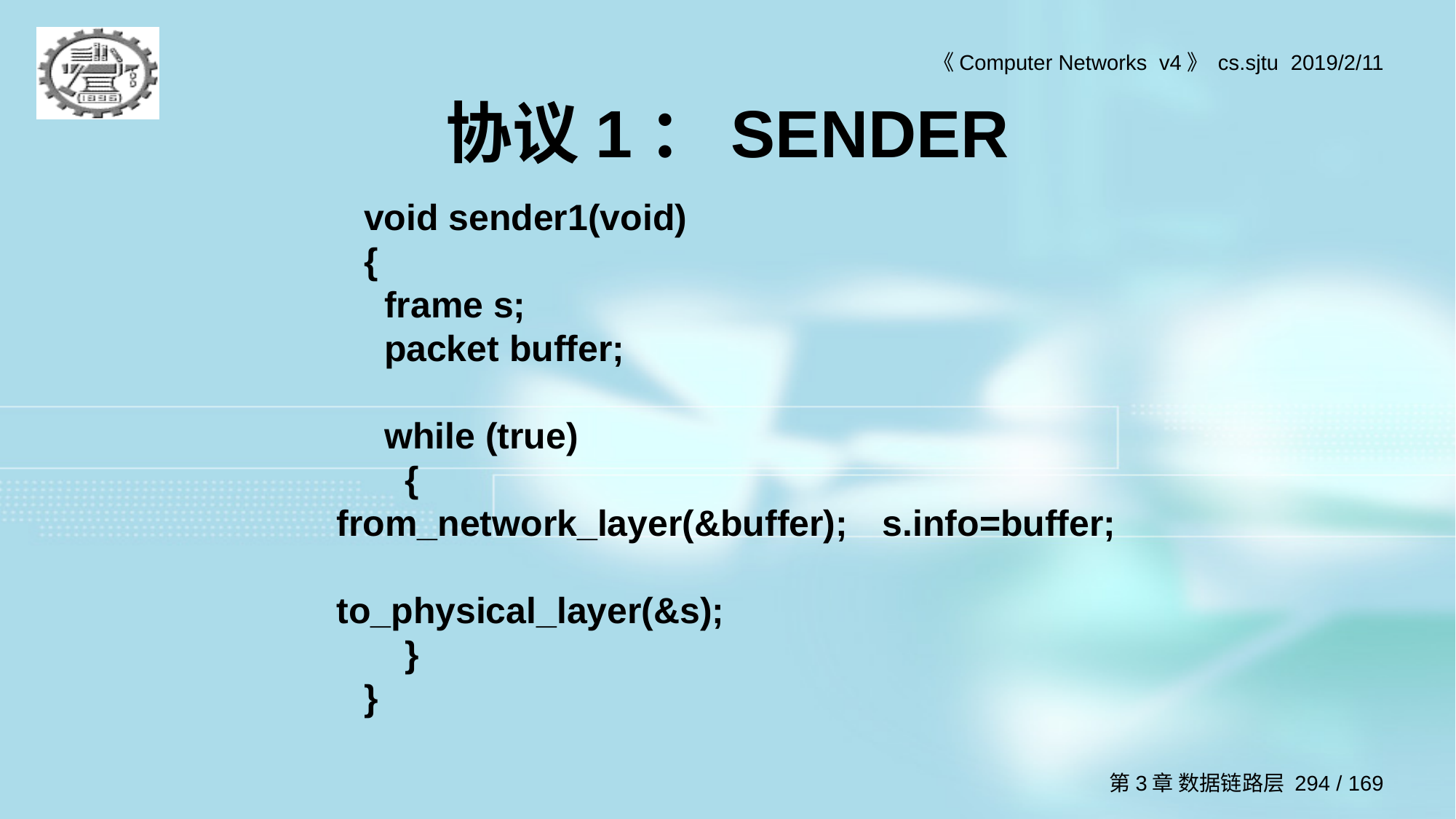

# 协议1：SENDER
void sender1(void)
{
  frame s;
  packet buffer;

  while (true)
    {						from_network_layer(&buffer);	s.info=buffer;					to_physical_layer(&s);
    }
}